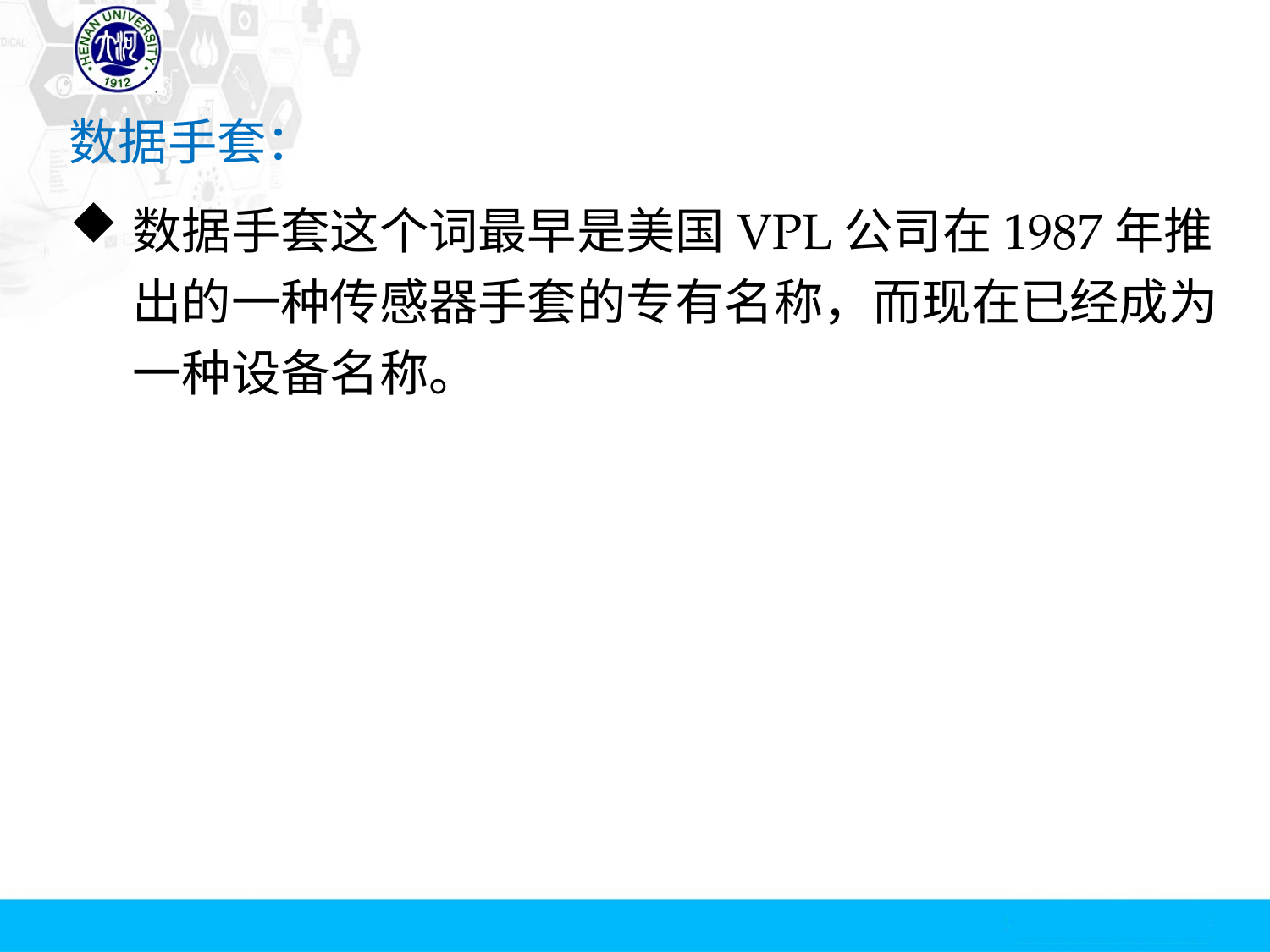

数据手套：
数据手套这个词最早是美国VPL公司在1987年推出的一种传感器手套的专有名称，而现在已经成为一种设备名称。